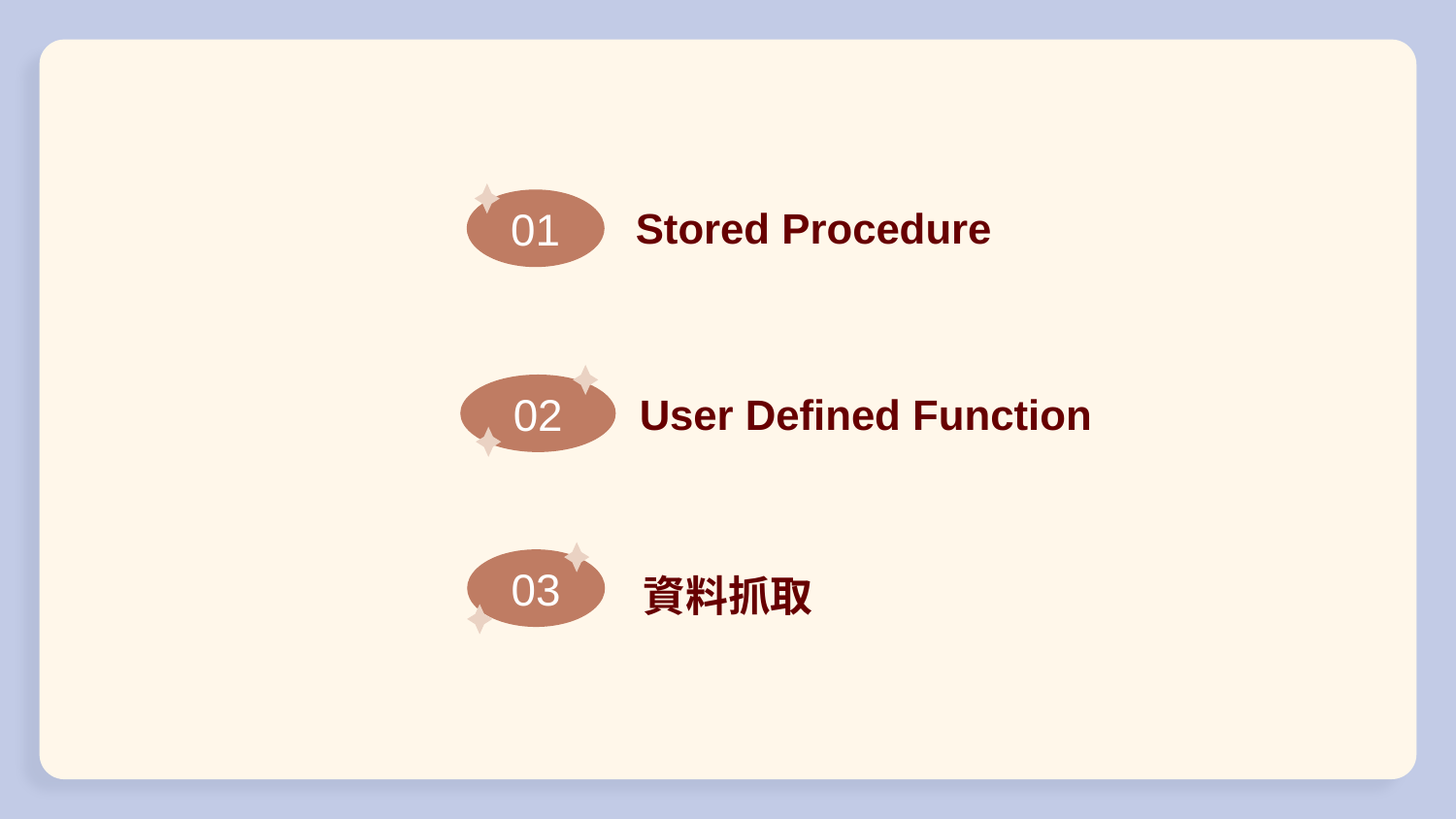

Stored Procedure
01

User Defined Function
02

03
資料抓取